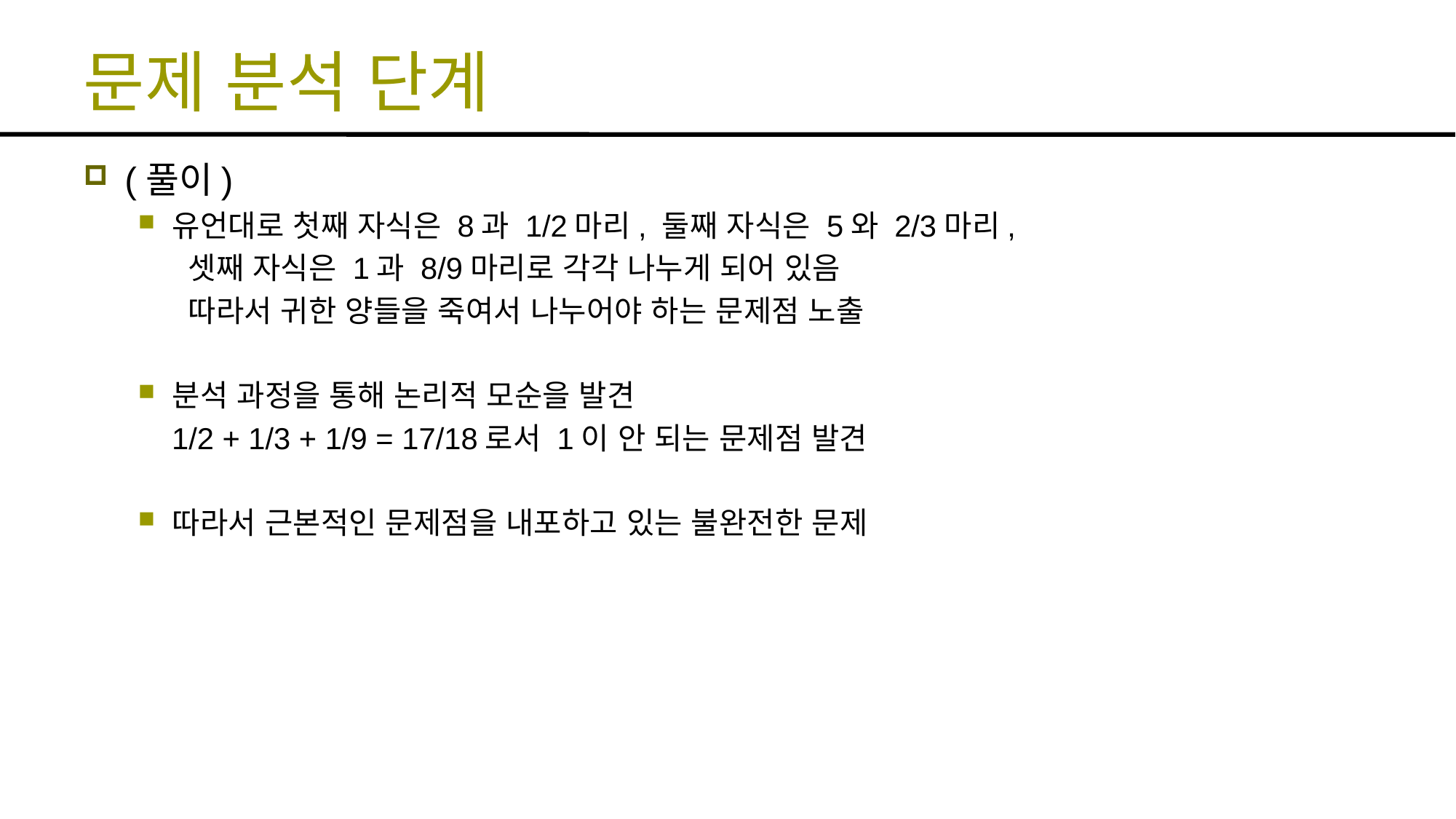

# 문제 분석 단계
(풀이)
유언대로 첫째 자식은 8과 1/2마리, 둘째 자식은 5와 2/3마리,
     셋째 자식은 1과 8/9마리로 각각 나누게 되어 있음
     따라서 귀한 양들을 죽여서 나누어야 하는 문제점 노출

분석 과정을 통해 논리적 모순을 발견
    1/2 + 1/3 + 1/9 = 17/18로서 1이 안 되는 문제점 발견

따라서 근본적인 문제점을 내포하고 있는 불완전한 문제